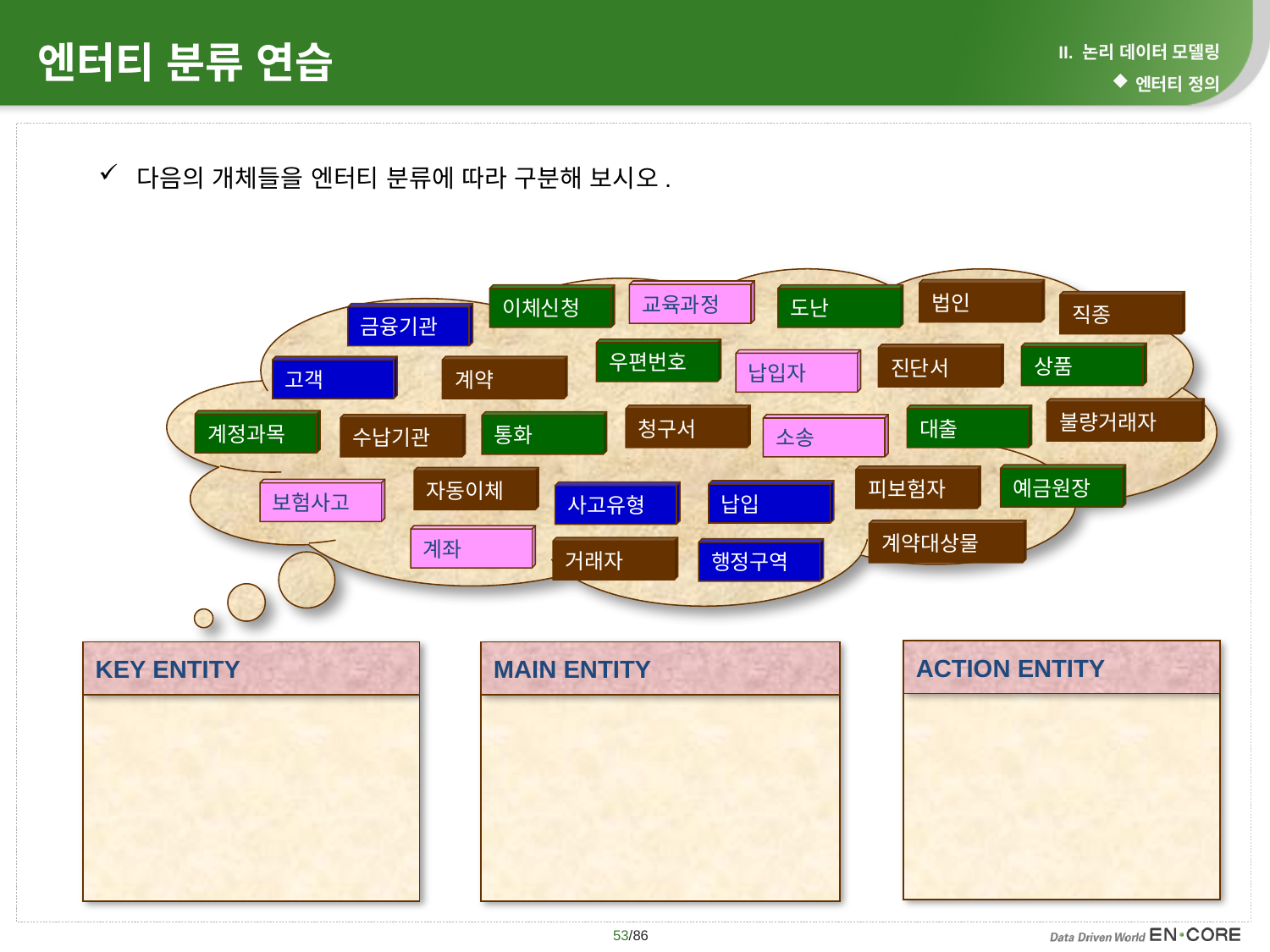

# 엔터티 분류 연습
II. 논리 데이터 모델링
엔터티 정의

다음의 개체들을 엔터티 분류에 따라 구분해 보시오.

법인
교육과정
이체신청
도난
직종
금융기관
우편번호
상품
진단서
납입자
고객
계약
불량거래자
청구서
대출
계정과목
통화
수납기관
소송
예금원장
피보험자
자동이체
보험사고
납입
사고유형
계약대상물
계좌
거래자
행정구역
ACTION ENTITY
KEY ENTITY
MAIN ENTITY